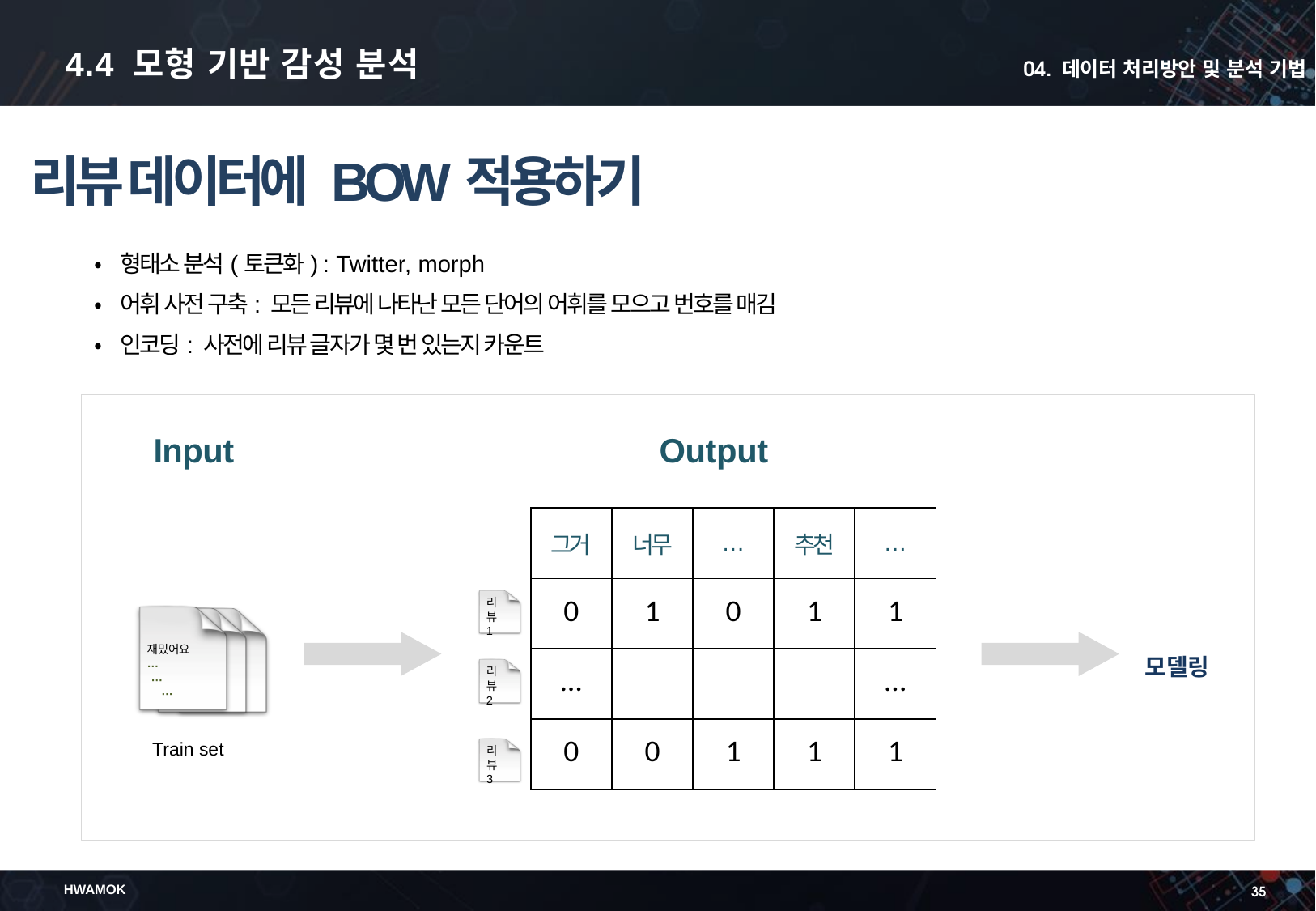

4.4 모형 기반 감성 분석
04. 데이터 처리방안 및 분석 기법
리뷰 데이터에 BOW적용하기
•	형태소 분석(토큰화) : Twitter, morph
•	어휘 사전 구축: 모든 리뷰에 나타난 모든 단어의 어휘를 모으고 번호를 매김
•	인코딩: 사전에 리뷰 글자가 몇 번 있는지 카운트

Input
Output
| 그거 | 너무 | … | 추천 | … |
| --- | --- | --- | --- | --- |
| 0 | 1 | 0 | 1 | 1 |
| … |  |  |  | ... |
| 0 | 0 | 1 | 1 | 1 |

리뷰 1

재밌어요
# Title
…
…
…
…
…
Train set
모델링

리뷰 2

리뷰 3

HWAMOK
35